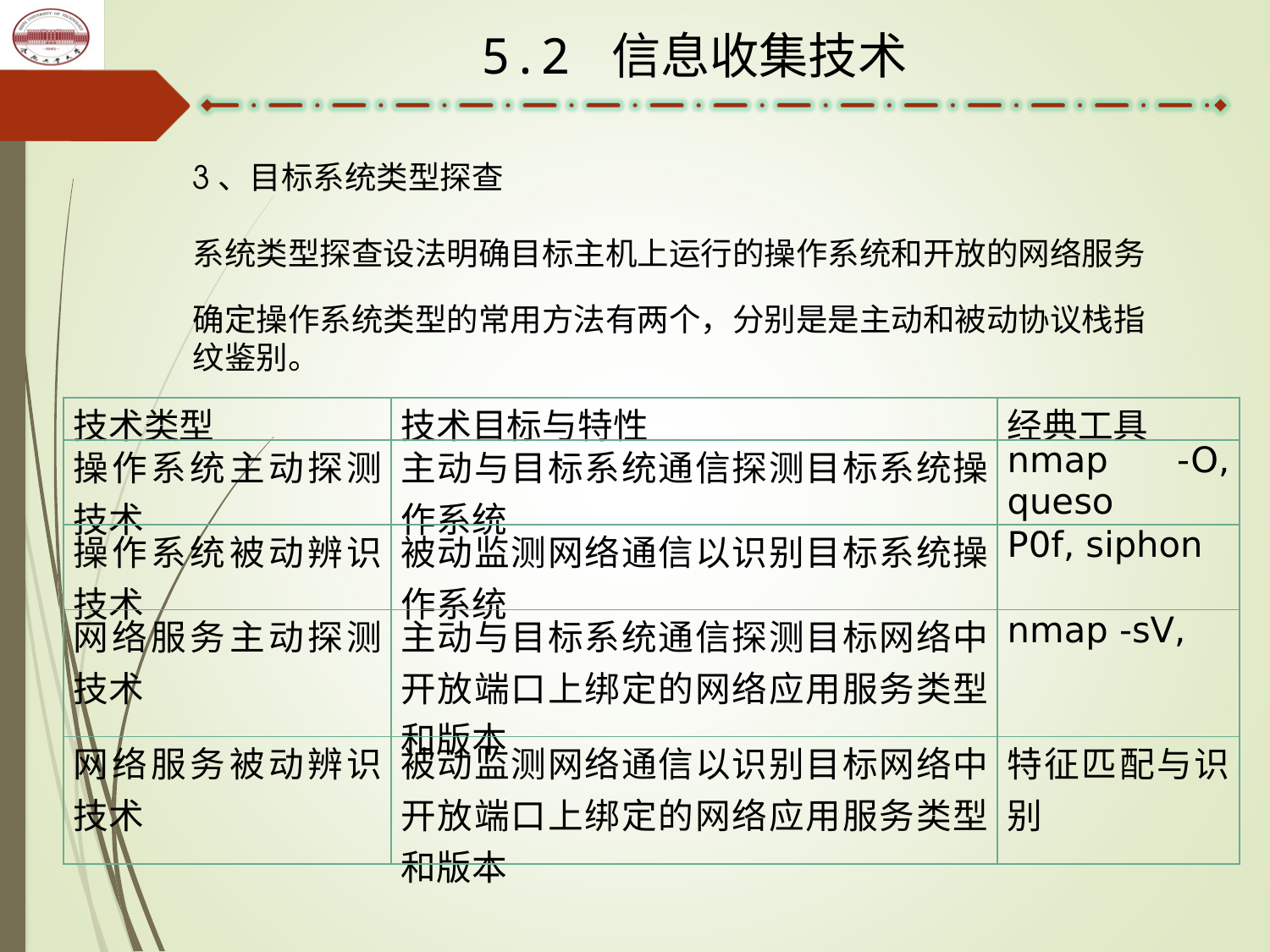

5.2 信息收集技术
3、目标系统类型探查
系统类型探查设法明确目标主机上运行的操作系统和开放的网络服务
确定操作系统类型的常用方法有两个，分别是是主动和被动协议栈指纹鉴别。
| 技术类型 | 技术目标与特性 | 经典工具 |
| --- | --- | --- |
| 操作系统主动探测技术 | 主动与目标系统通信探测目标系统操作系统 | nmap -O, queso |
| 操作系统被动辨识技术 | 被动监测网络通信以识别目标系统操作系统 | P0f, siphon |
| 网络服务主动探测技术 | 主动与目标系统通信探测目标网络中开放端口上绑定的网络应用服务类型和版本 | nmap -sV, |
| 网络服务被动辨识技术 | 被动监测网络通信以识别目标网络中开放端口上绑定的网络应用服务类型和版本 | 特征匹配与识别 |